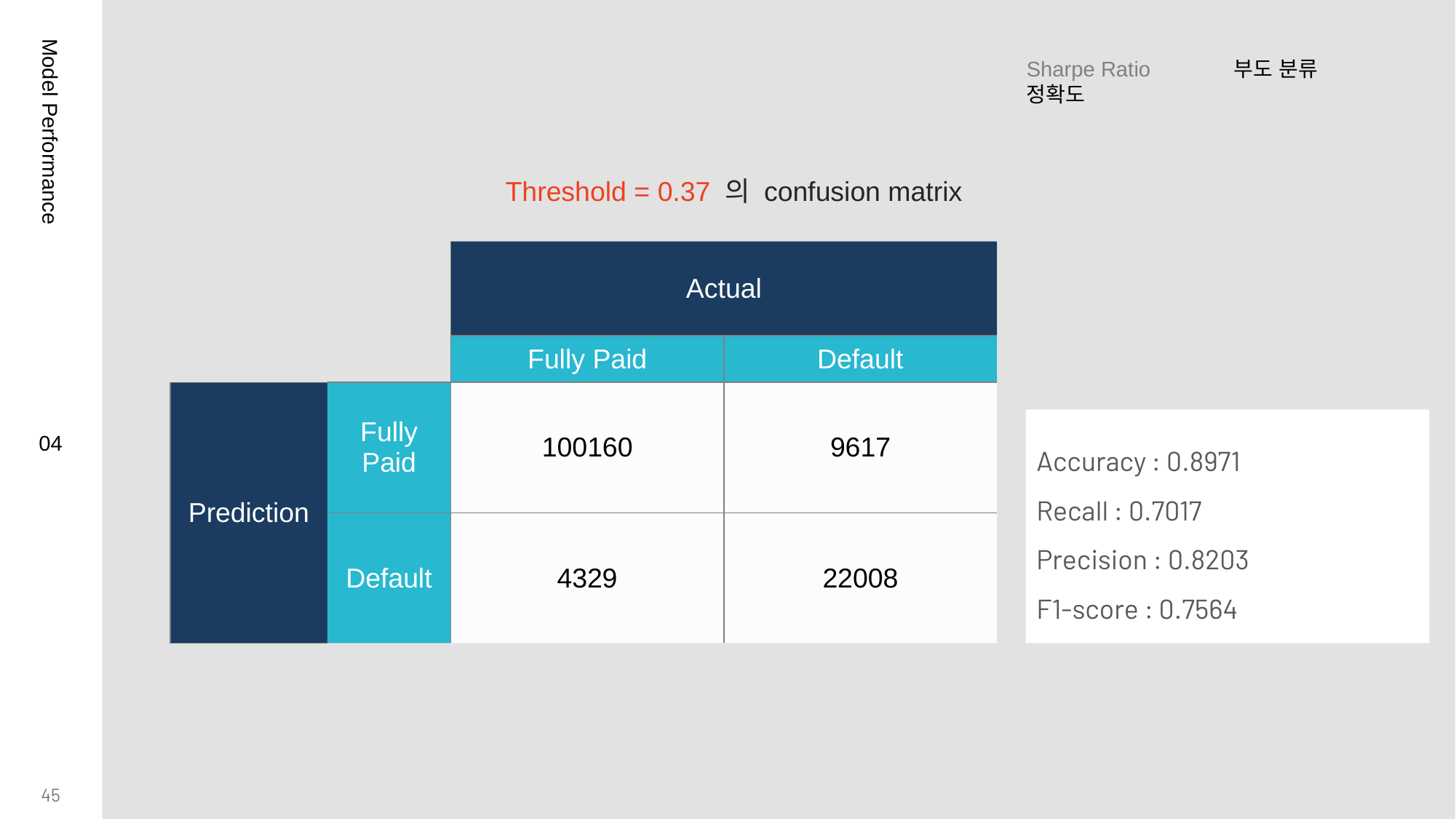

Sharpe Ratio             부도 분류 정확도
Model Performance
Threshold = 0.37 의 confusion matrix
|  |  | Actual |  |
| --- | --- | --- | --- |
|  |  | Fully Paid | Default |
| Prediction | Fully Paid | 100160 | 9617 |
|  | Default | 4329 | 22008 |
Accuracy : 0.8971
Recall : 0.7017
Precision : 0.8203
F1-score : 0.7564
04
45